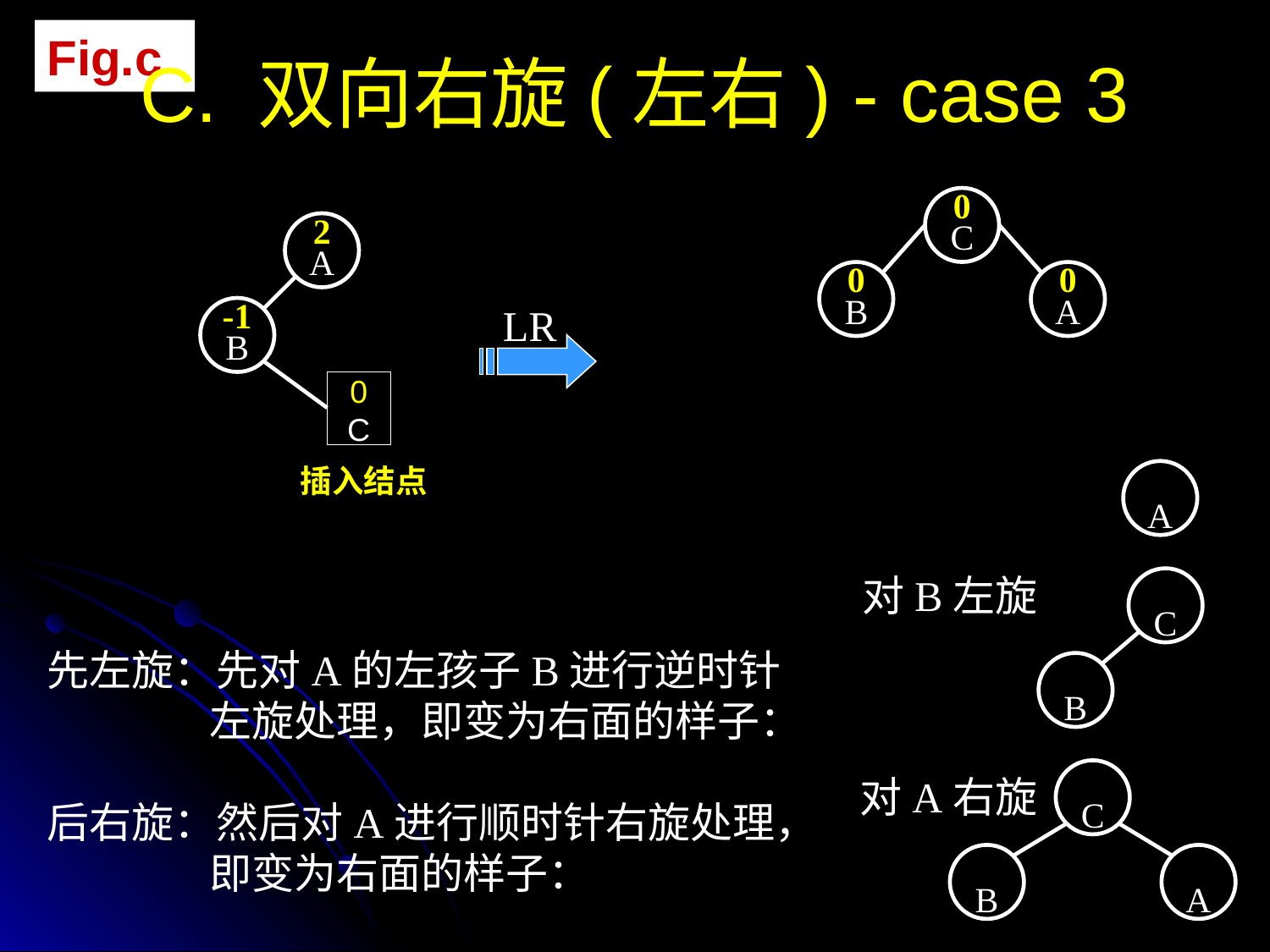

Fig.c
C. 双向右旋(左右) - case 3
0
C
2
A
0
B
0
A
LR

-1
B
0
C

插入结点

A

C

B
对B左旋
先左旋：先对A的左孩子B进行逆时针
                左旋处理，即变为右面的样子：

后右旋：然后对A进行顺时针右旋处理，
                即变为右面的样子：

C

B

A
对A右旋